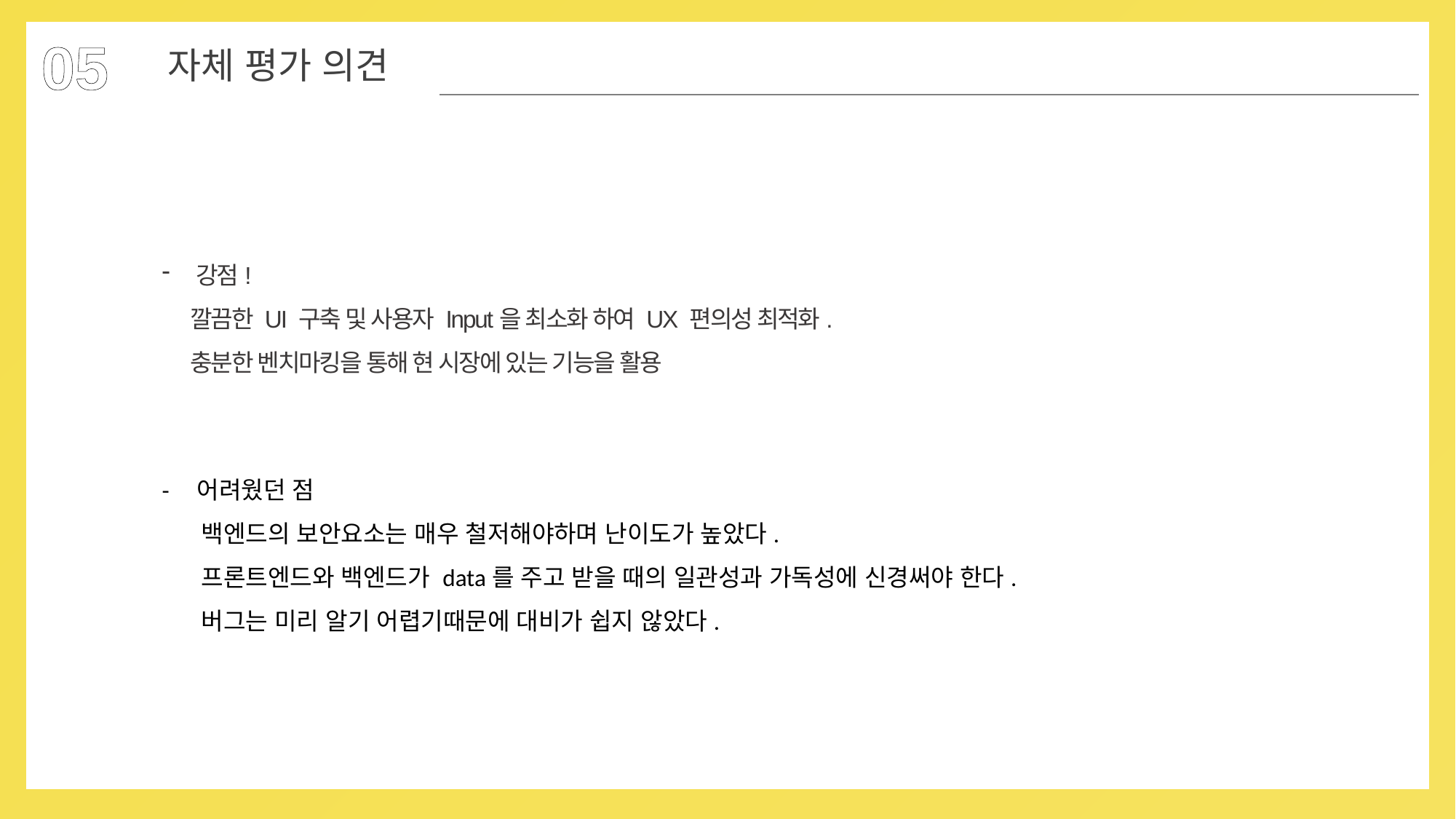

05
자체 평가 의견
강점!
    깔끔한 UI 구축 및 사용자 Input을 최소화 하여 UX 편의성 최적화.
    충분한 벤치마킹을 통해 현 시장에 있는 기능을 활용
-    어려웠던 점
     백엔드의 보안요소는 매우 철저해야하며 난이도가 높았다.
     프론트엔드와 백엔드가 data를 주고 받을 때의 일관성과 가독성에 신경써야 한다.
     버그는 미리 알기 어렵기때문에 대비가 쉽지 않았다.